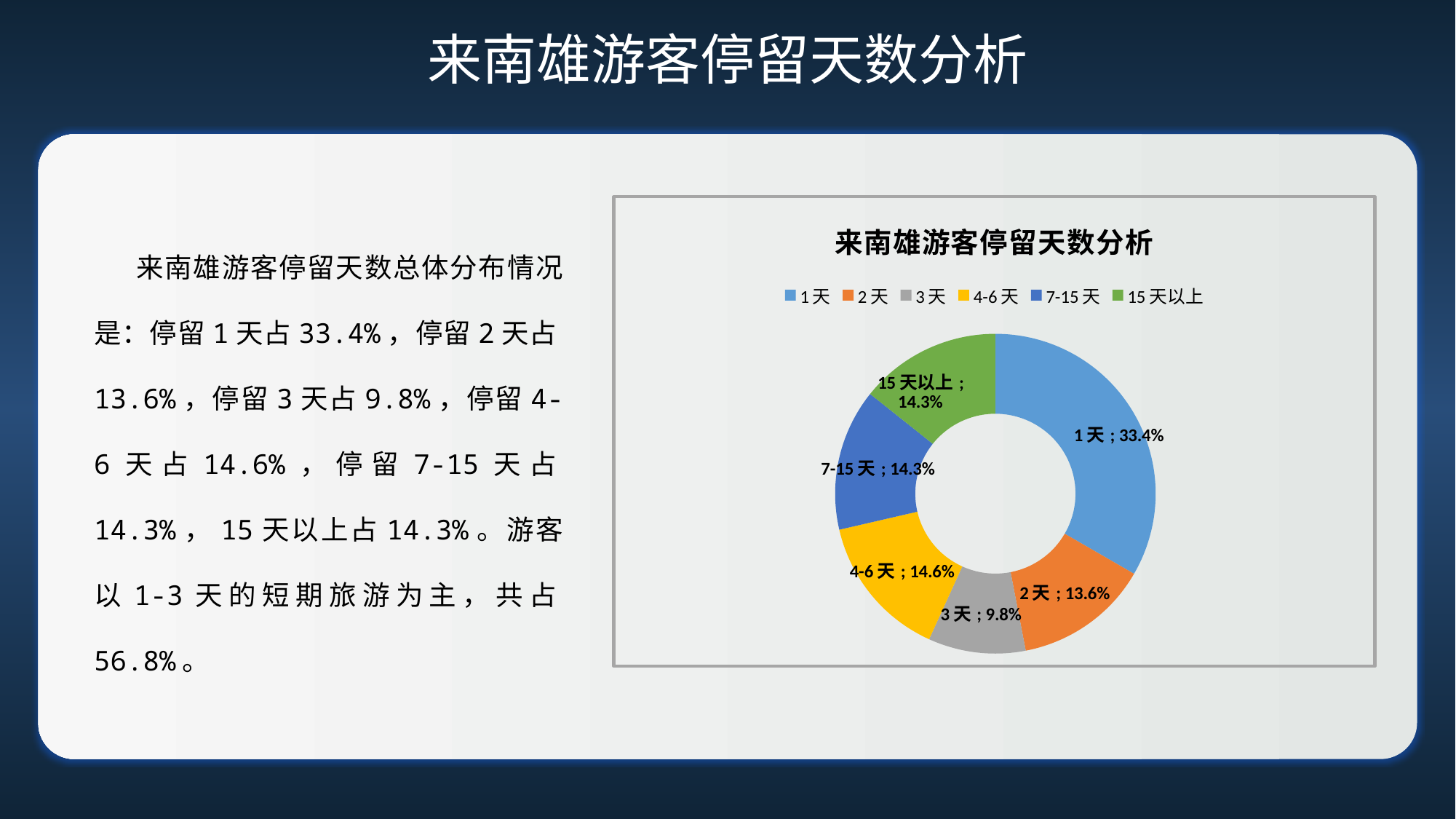

# 来南雄游客停留天数分析

### Chart: 来南雄游客停留天数分析

| Category | 停留天数 |
|---|---|
| 1天 | 0.333548991109381 |
| 2天 | 0.136083751534931 |
| 3天 | 0.0982324351256347 |
| 4-6天 | 0.145965752438651 |
| 7-15天 | 0.143354900919883 |
| 15天以上 | 0.142814168871519 |
来南雄游客停留天数总体分布情况是：停留1天占33.4%，停留2天占13.6%，停留3天占9.8%，停留4-6天占14.6%，停留7-15天占14.3%，15天以上占14.3%。游客以1-3天的短期旅游为主，共占56.8%。